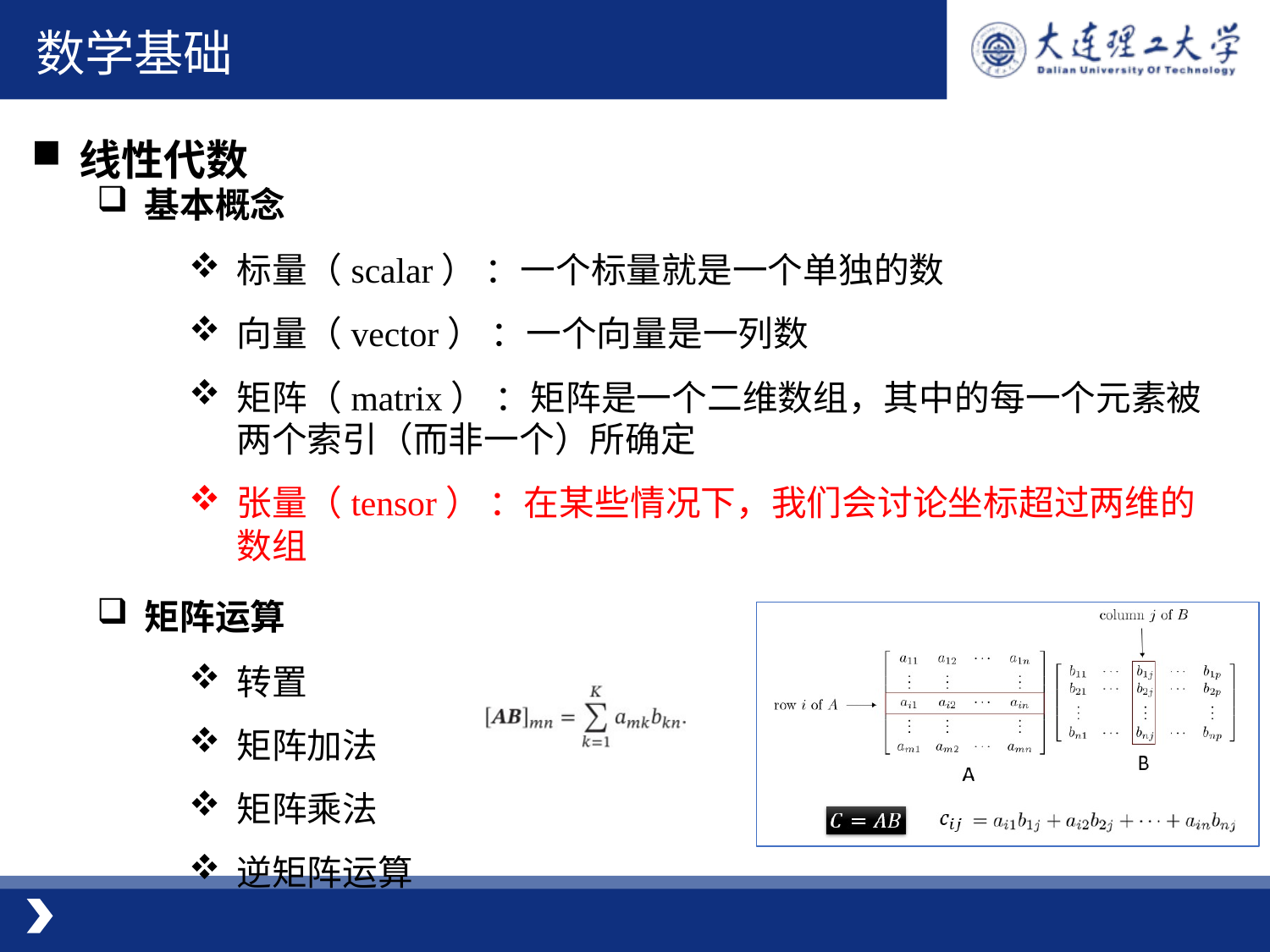

数学基础
线性代数
基本概念
标量（scalar） ：一个标量就是一个单独的数
向量（vector） ：一个向量是一列数
矩阵（matrix） ：矩阵是一个二维数组，其中的每一个元素被两个索引（而非一个）所确定
张量（tensor） ：在某些情况下，我们会讨论坐标超过两维的数组
矩阵运算
转置
矩阵加法
矩阵乘法
逆矩阵运算